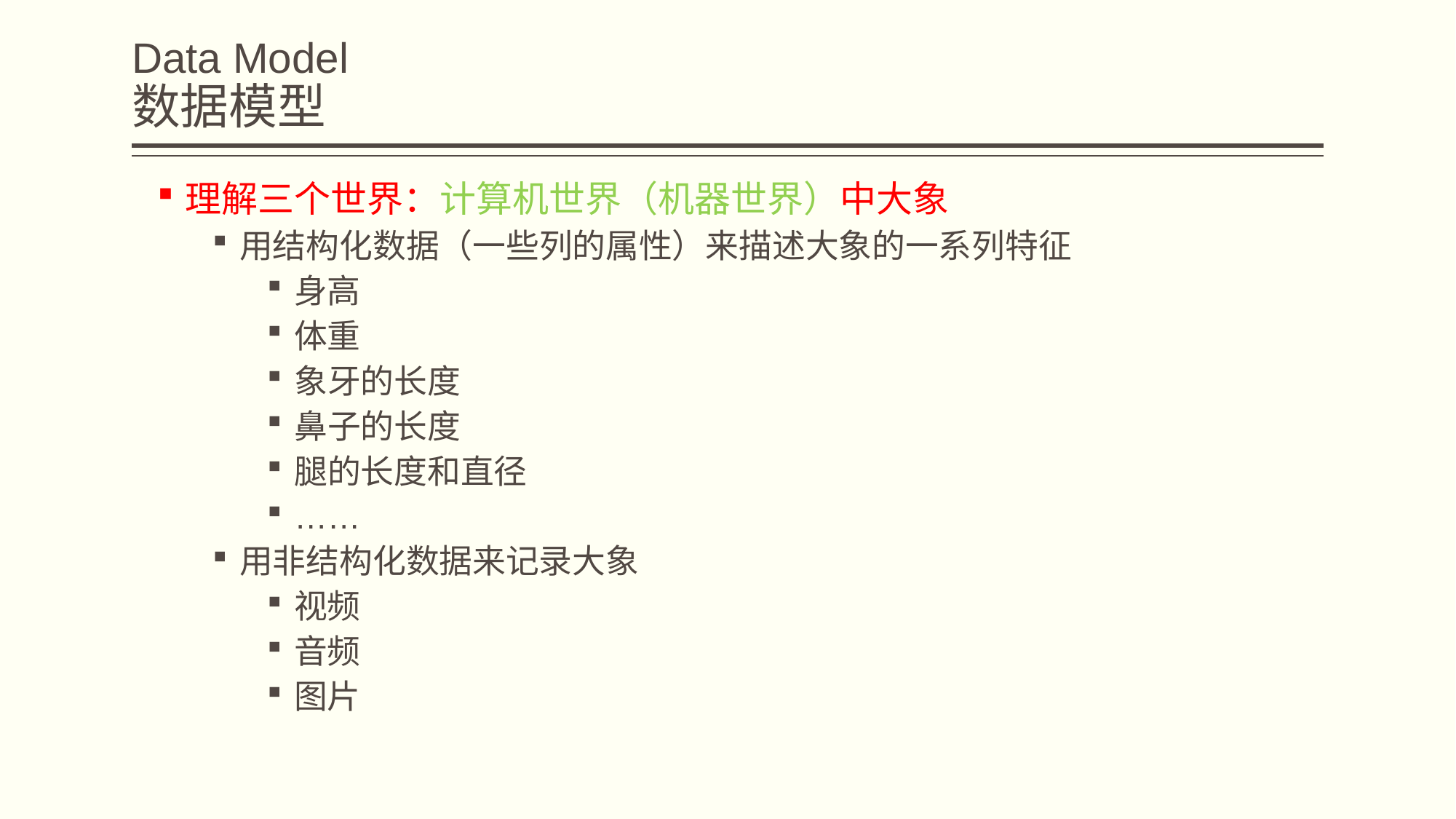

# Data Model 数据模型
理解三个世界：计算机世界（机器世界）中大象
用结构化数据（一些列的属性）来描述大象的一系列特征
身高
体重
象牙的长度
鼻子的长度
腿的长度和直径
……
用非结构化数据来记录大象
视频
音频
图片